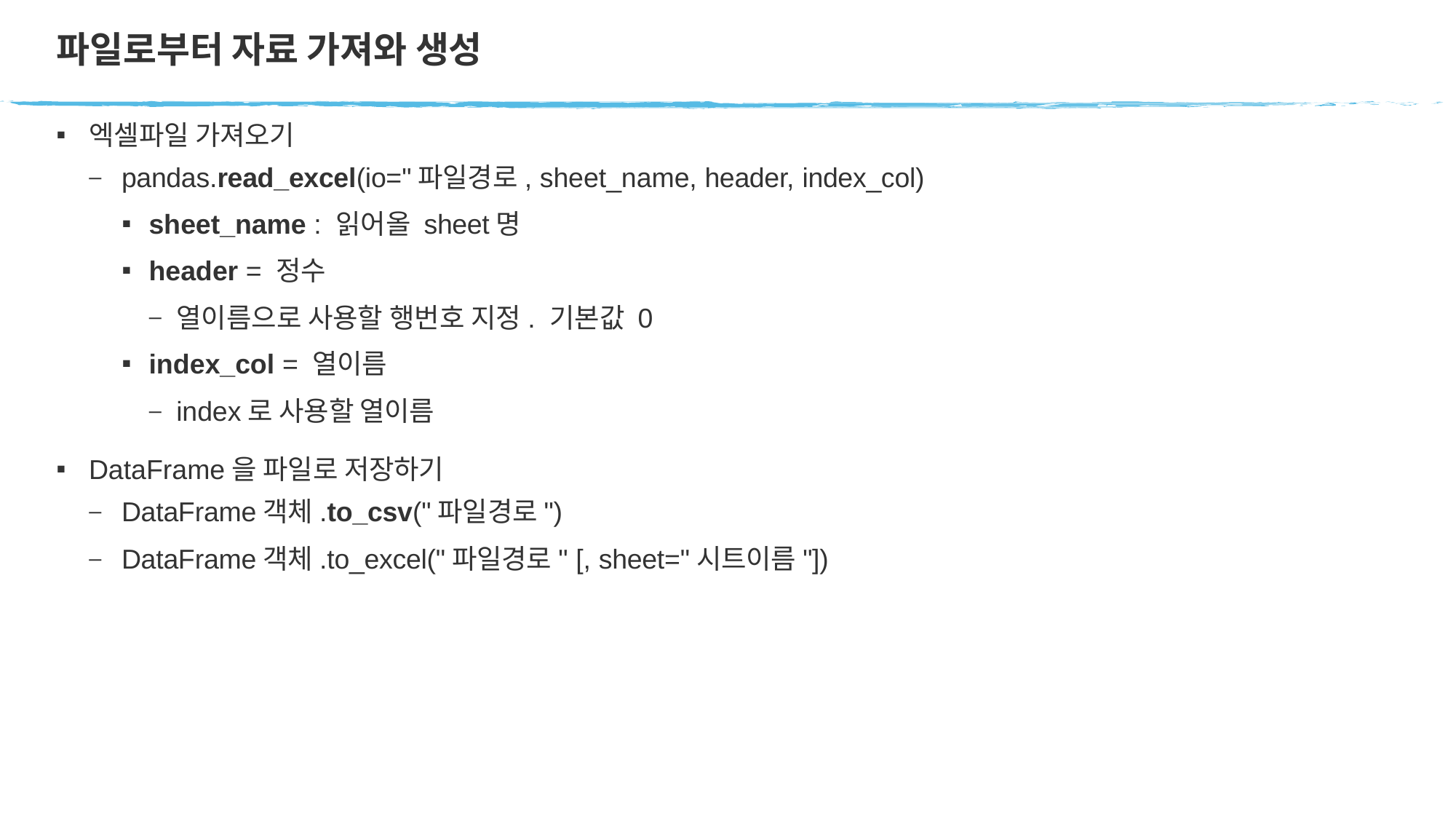

# 파일로부터 자료 가져와 생성
엑셀파일 가져오기
pandas.read_excel(io="파일경로, sheet_name, header, index_col)
sheet_name : 읽어올 sheet명
header = 정수
열이름으로 사용할 행번호 지정. 기본값 0
index_col = 열이름
index로 사용할 열이름
DataFrame을 파일로 저장하기
DataFrame객체.to_csv("파일경로")
DataFrame객체.to_excel("파일경로" [, sheet="시트이름"])